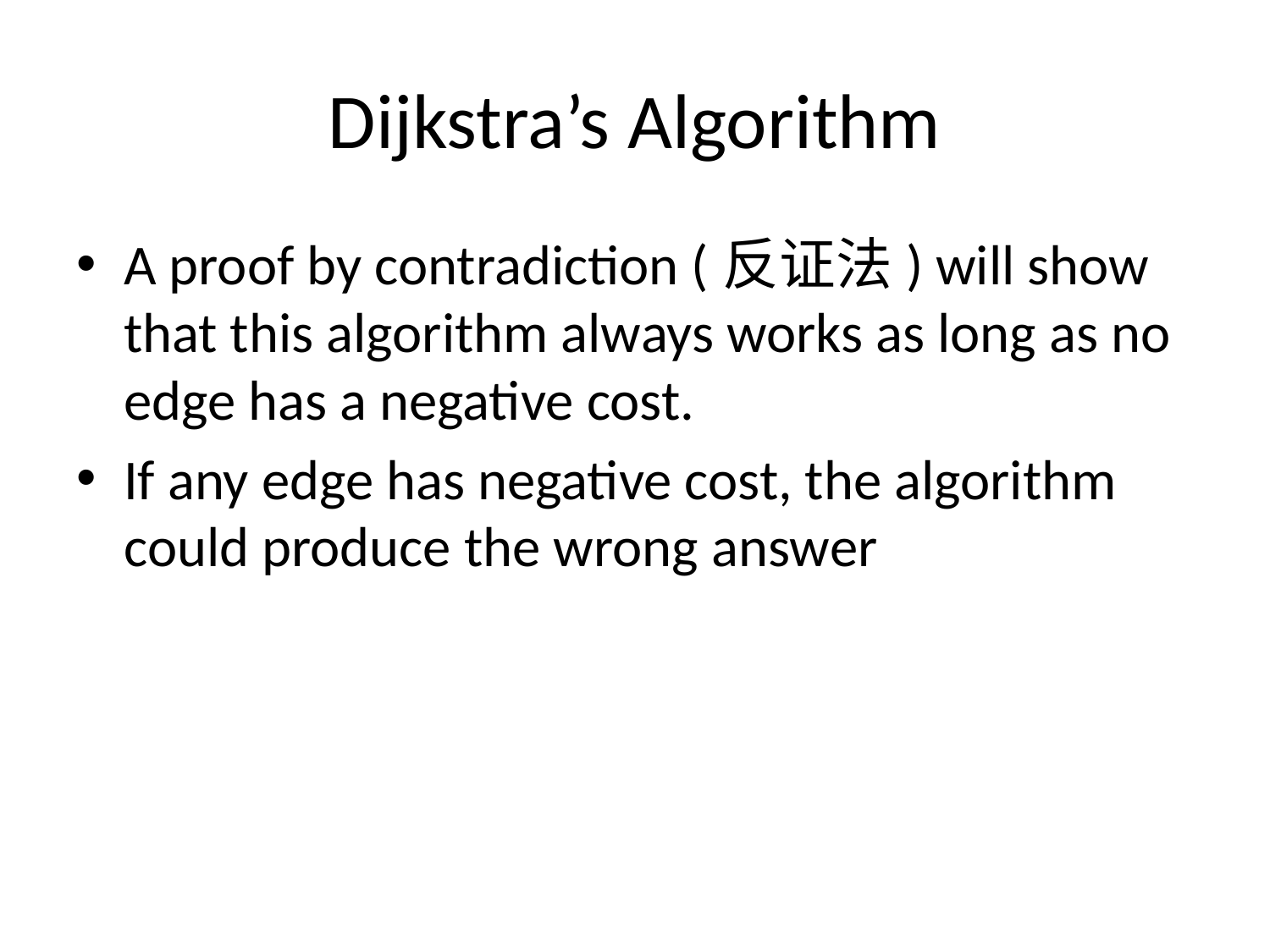

# Dijkstra’s Algorithm
A proof by contradiction (反证法) will show that this algorithm always works as long as no edge has a negative cost.
If any edge has negative cost, the algorithm could produce the wrong answer